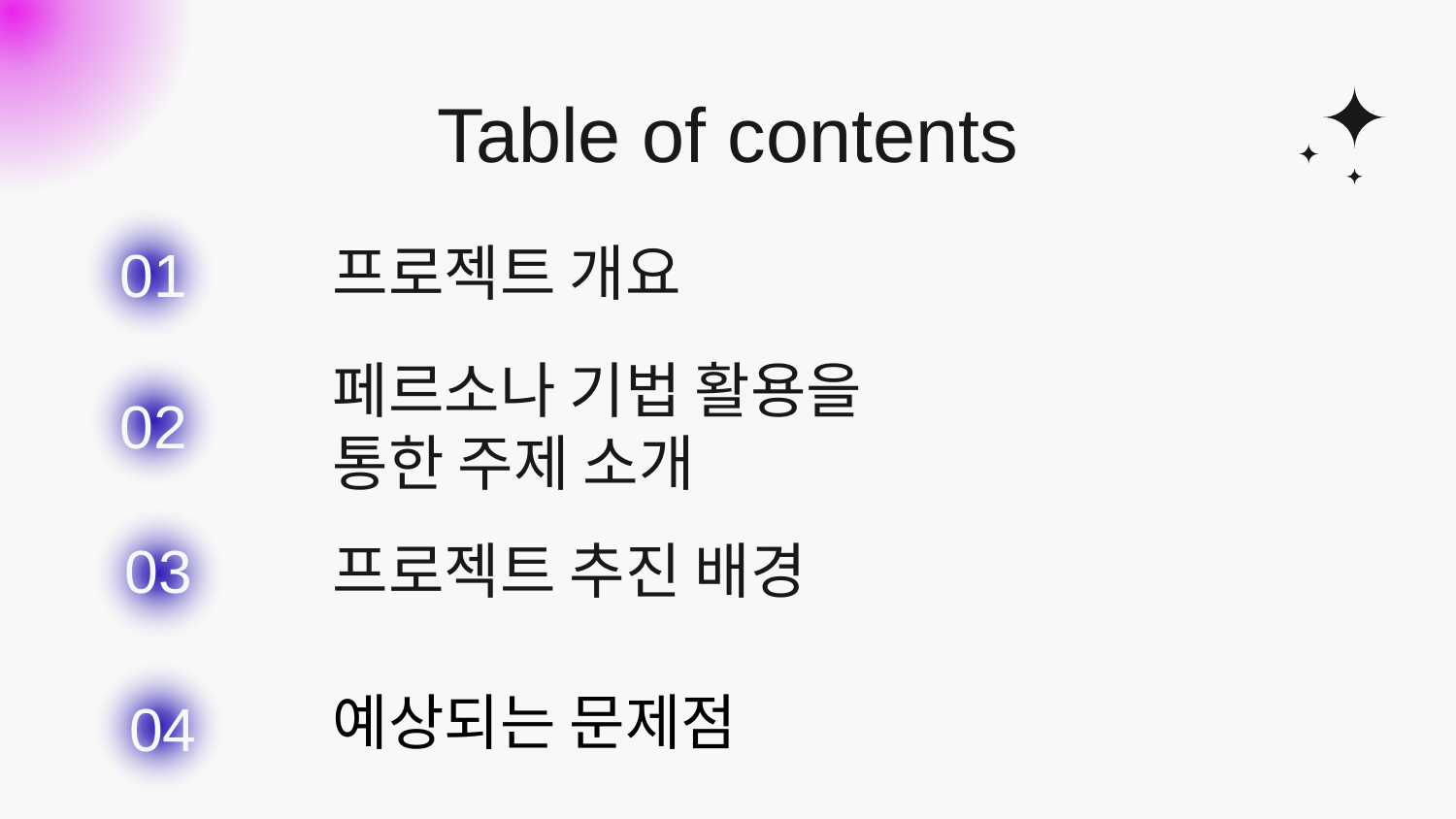

# Table of contents

01
프로젝트 개요
01

02
페르소나 기법 활용을 통한 주제 소개
01
03

프로젝트 추진 배경
03

04
예상되는 문제점